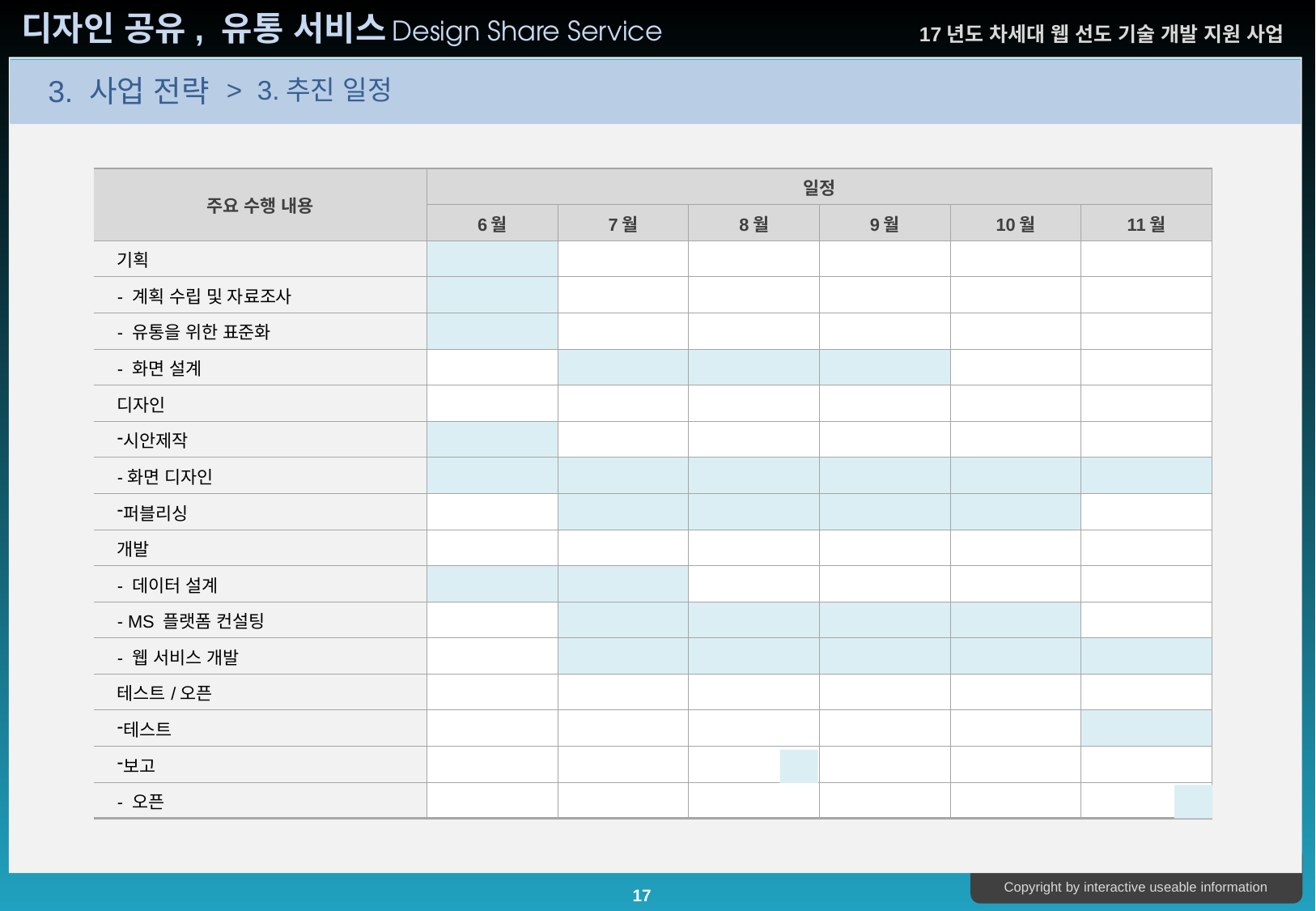

>  3.추진 일정
| 주요 수행 내용 | 일정 |  |  |  |  |  |
| --- | --- | --- | --- | --- | --- | --- |
|  | 6월 | 7월 | 8월 | 9월 | 10월 | 11월 |
| 기획 |  |  |  |  |  |  |
| - 계획 수립 및 자료조사 |  |  |  |  |  |  |
| - 유통을 위한 표준화 |  |  |  |  |  |  |
| - 화면 설계 |  |  |  |  |  |  |
| 디자인 |  |  |  |  |  |  |
| 시안제작 |  |  |  |  |  |  |
| -화면 디자인 |  |  |  |  |  |  |
| 퍼블리싱 |  |  |  |  |  |  |
| 개발 |  |  |  |  |  |  |
| - 데이터 설계 |  |  |  |  |  |  |
| - MS 플랫폼 컨설팅 |  |  |  |  |  |  |
| - 웹 서비스 개발 |  |  |  |  |  |  |
| 테스트/오픈 |  |  |  |  |  |  |
| 테스트 |  |  |  |  |  |  |
| 보고 |  |  |  |  |  |  |
| - 오픈 |  |  |  |  |  |  |